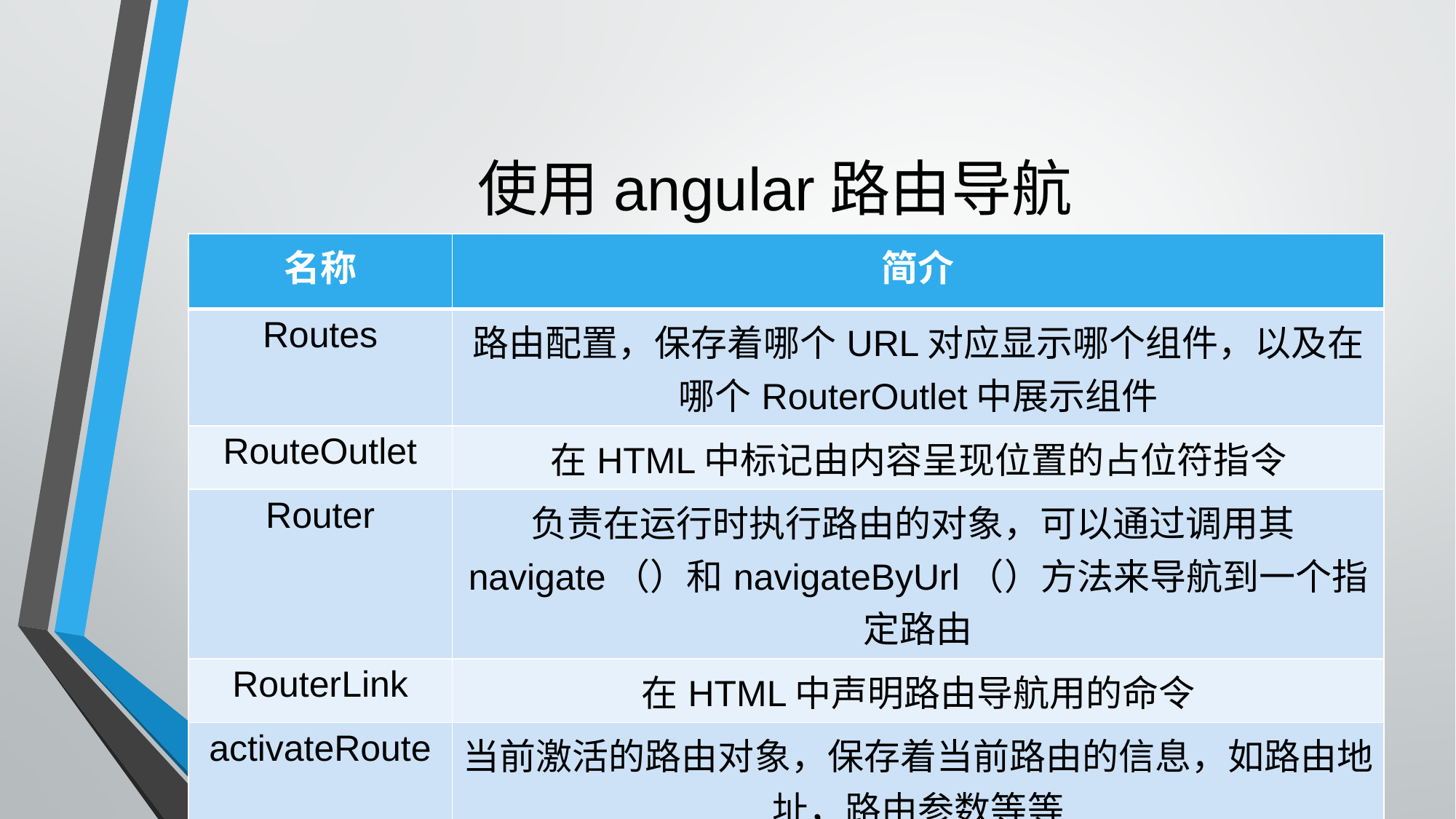

# 使用angular路由导航
| 名称 | 简介 |
| --- | --- |
| Routes | 路由配置，保存着哪个URL对应显示哪个组件，以及在哪个RouterOutlet中展示组件 |
| RouteOutlet | 在HTML中标记由内容呈现位置的占位符指令 |
| Router | 负责在运行时执行路由的对象，可以通过调用其navigate（）和navigateByUrl（）方法来导航到一个指定路由 |
| RouterLink | 在HTML中声明路由导航用的命令 |
| activateRoute | 当前激活的路由对象，保存着当前路由的信息，如路由地址，路由参数等等 |